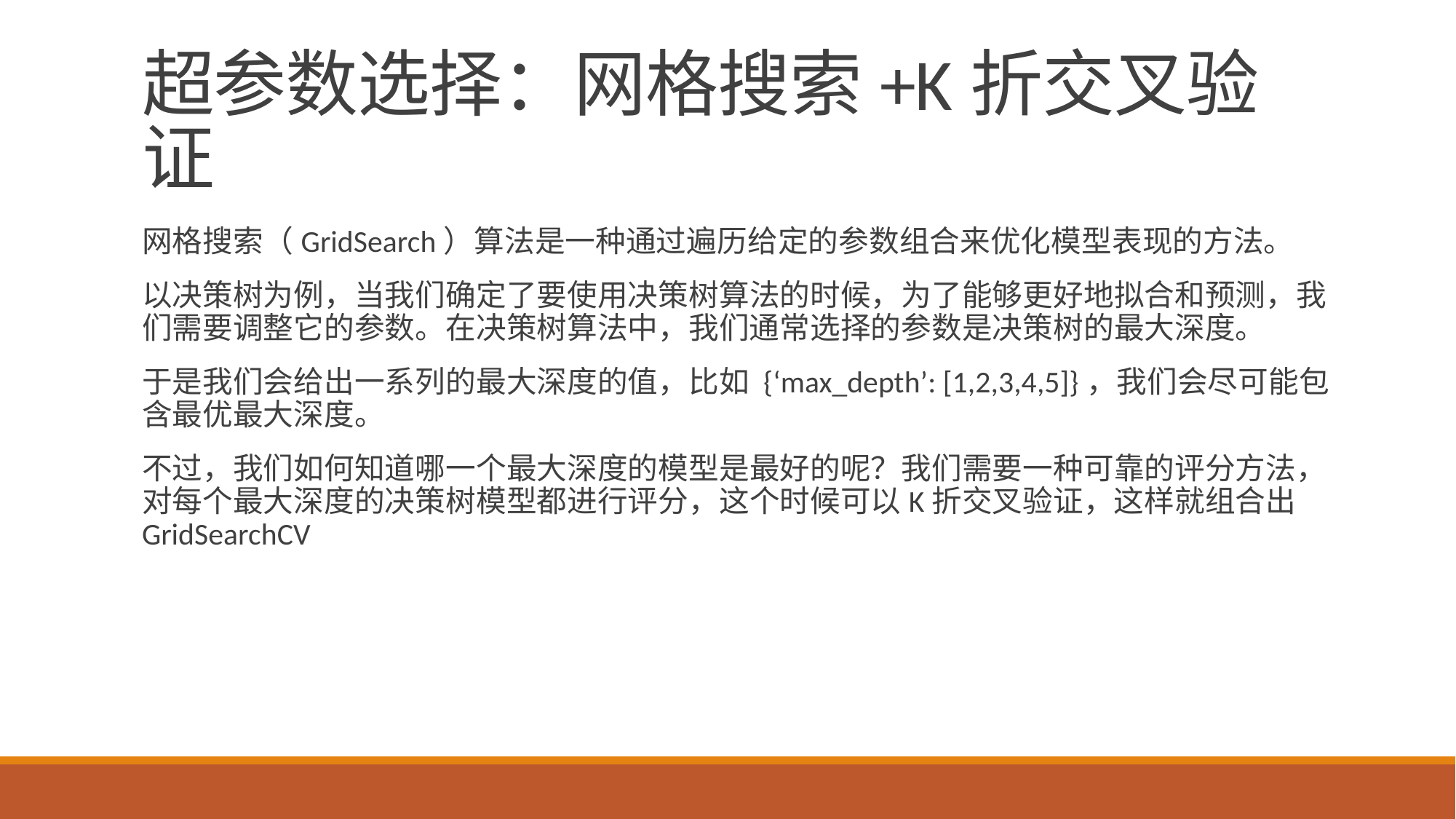

# 超参数选择：网格搜索+K折交叉验证
网格搜索（GridSearch）算法是一种通过遍历给定的参数组合来优化模型表现的方法。
以决策树为例，当我们确定了要使用决策树算法的时候，为了能够更好地拟合和预测，我们需要调整它的参数。在决策树算法中，我们通常选择的参数是决策树的最大深度。
于是我们会给出一系列的最大深度的值，比如 {‘max_depth’: [1,2,3,4,5]}，我们会尽可能包含最优最大深度。
不过，我们如何知道哪一个最大深度的模型是最好的呢？我们需要一种可靠的评分方法，对每个最大深度的决策树模型都进行评分，这个时候可以K折交叉验证，这样就组合出GridSearchCV